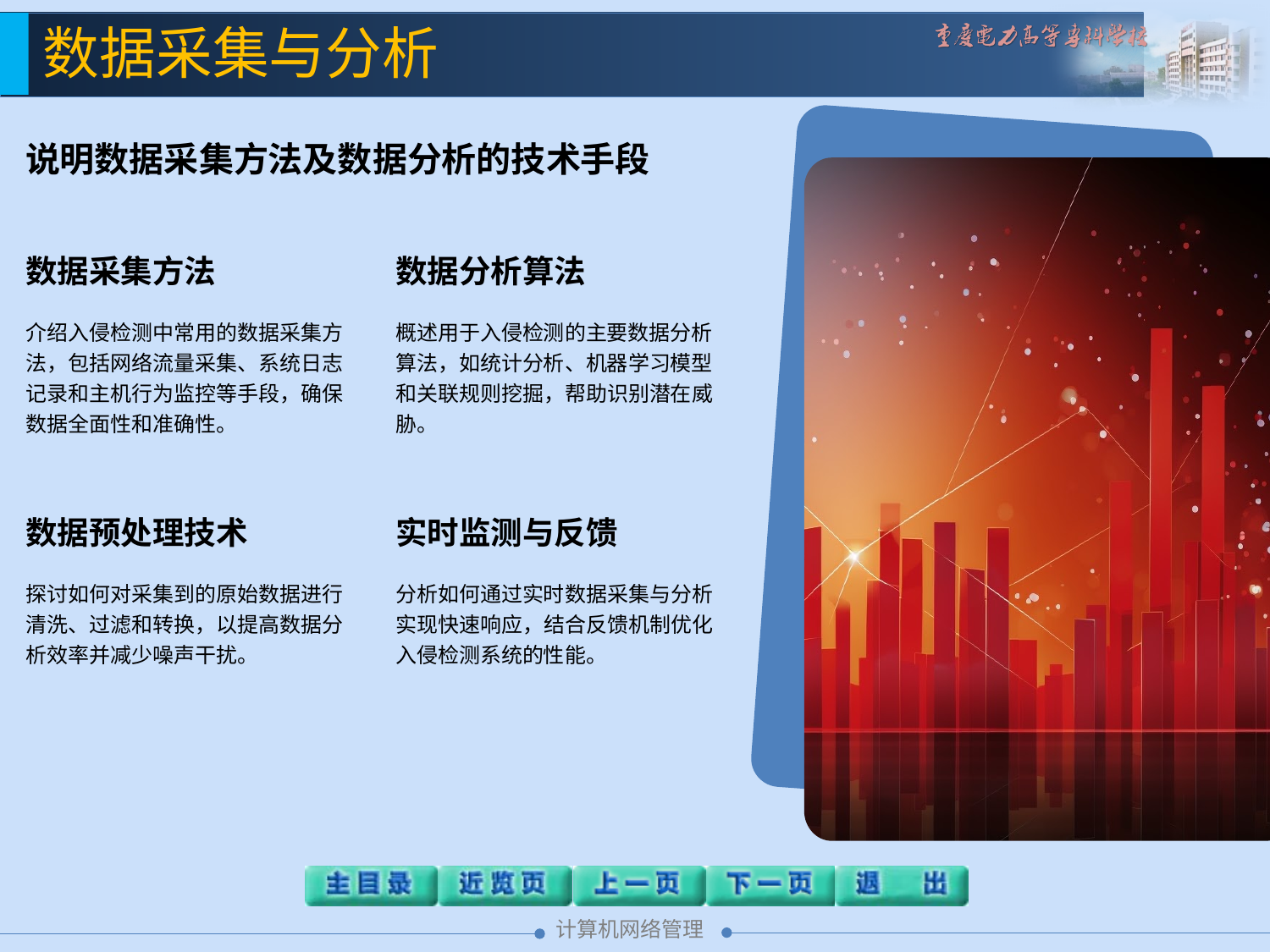

数据采集与分析

数据采集方法
介绍入侵检测中常用的数据采集方法，包括网络流量采集、系统日志记录和主机行为监控等手段，确保数据全面性和准确性。
数据分析算法
概述用于入侵检测的主要数据分析算法，如统计分析、机器学习模型和关联规则挖掘，帮助识别潜在威胁。
数据预处理技术
探讨如何对采集到的原始数据进行清洗、过滤和转换，以提高数据分析效率并减少噪声干扰。
实时监测与反馈
分析如何通过实时数据采集与分析实现快速响应，结合反馈机制优化入侵检测系统的性能。
说明数据采集方法及数据分析的技术手段